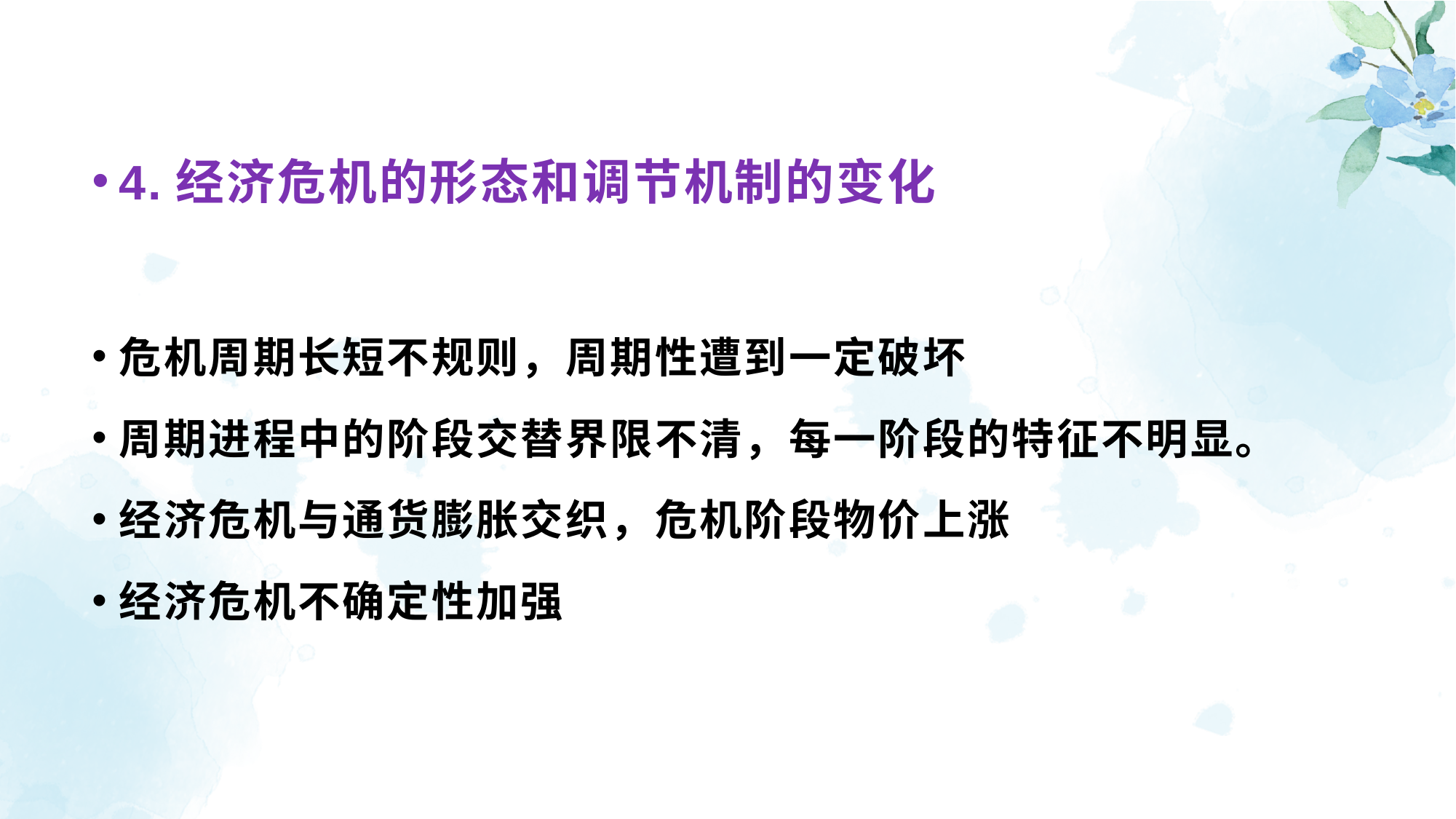

4.经济危机的形态和调节机制的变化

危机周期长短不规则，周期性遭到一定破坏
周期进程中的阶段交替界限不清，每一阶段的特征不明显。
经济危机与通货膨胀交织，危机阶段物价上涨
经济危机不确定性加强